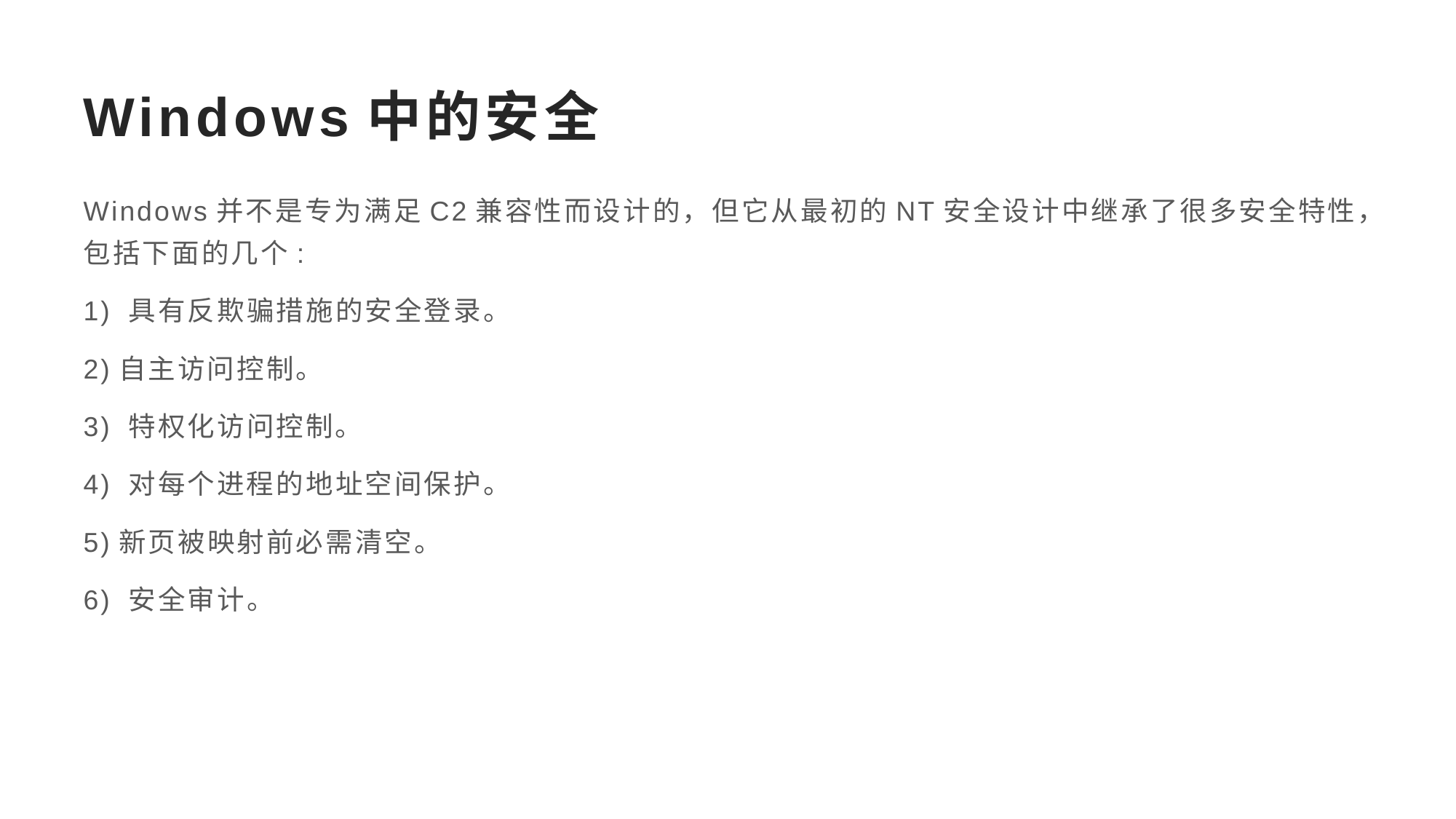

# Windows中的安全
Windows并不是专为满足C2兼容性而设计的，但它从最初的NT安全设计中继承了很多安全特性，包括下面的几个:
1) 具有反欺骗措施的安全登录。
2)自主访问控制。
3) 特权化访问控制。
4) 对每个进程的地址空间保护。
5)新页被映射前必需清空。
6) 安全审计。